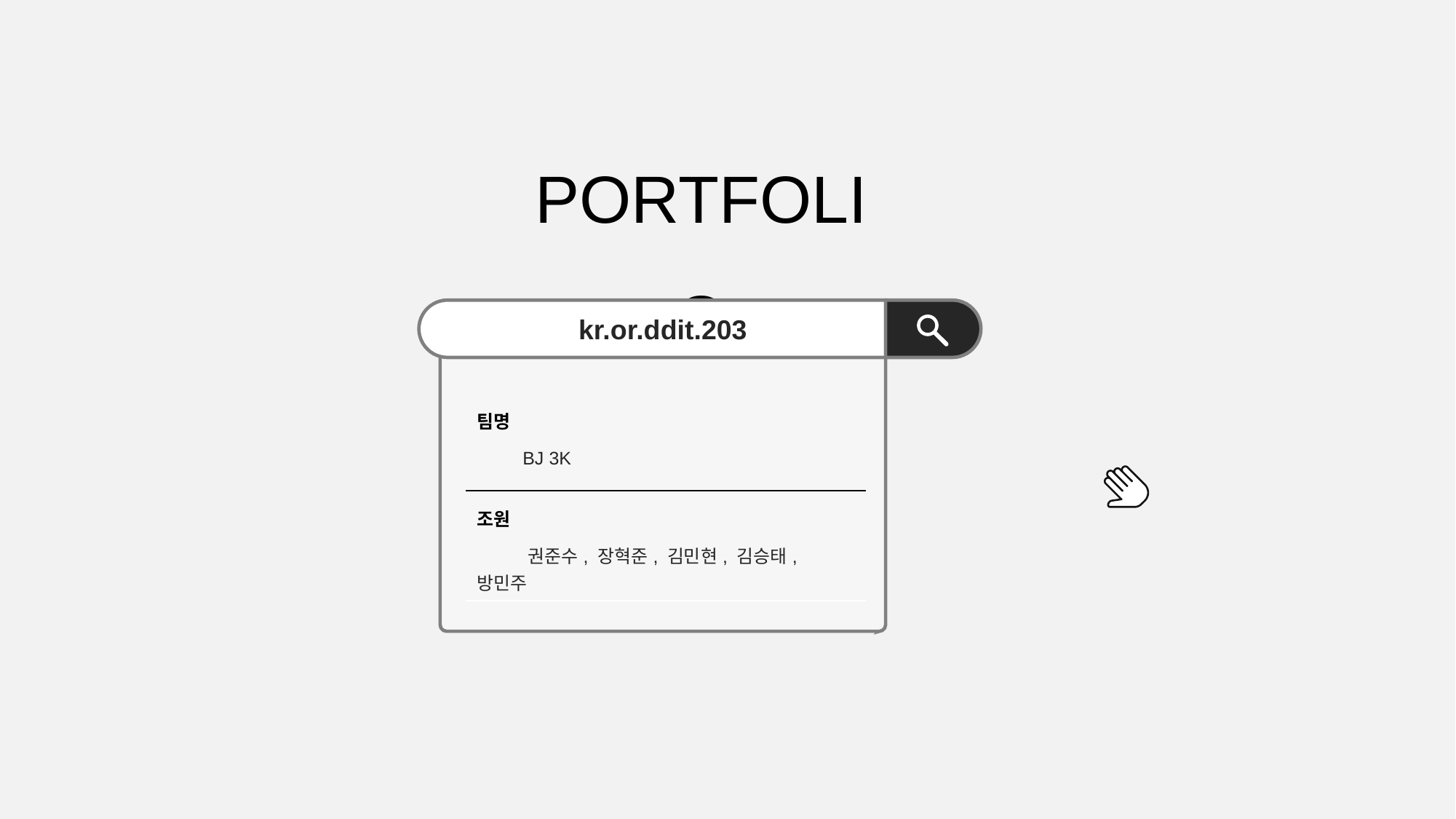

PORTFOLIO

kr.or.ddit.203

| 팀명 |
| --- |
| BJ 3K |
| 조원 |
| 권준수, 장혁준, 김민현, 김승태, 방민주 |